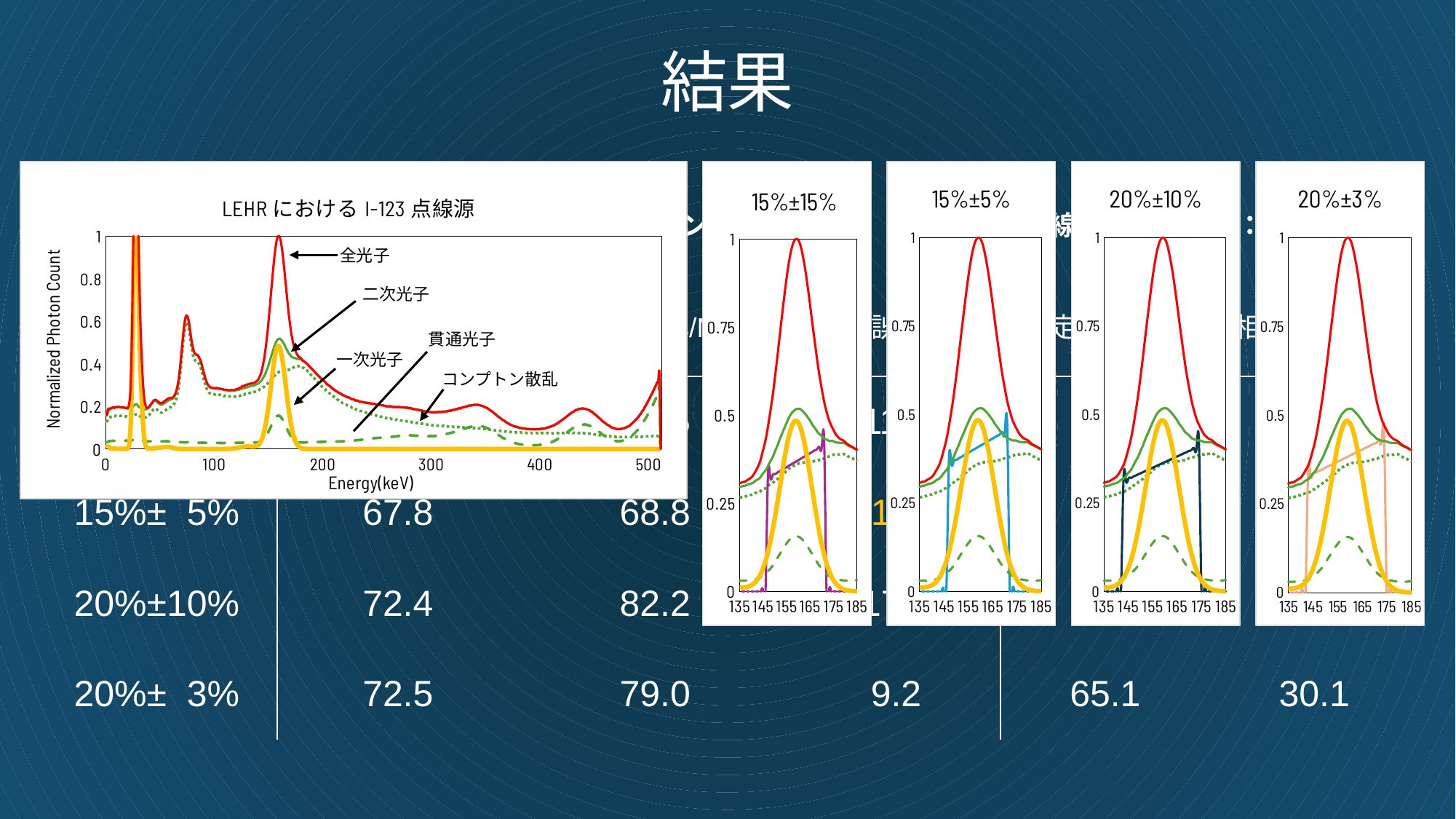

結果

### Chart: LEHRにおけるI-123点線源

| Category | all | primary | secondary | penetration | without sept |
|---|---|---|---|---|---|
全光子
二次光子
一次光子
コンプトン散乱

### Chart: 15%±15%

| Category | all | primary | secondary | penetration | 15%±15% | without sept |
|---|---|---|---|---|---|---|

### Chart: 15%±5%

| Category | all | primary | secondary | penetration | 15%±5% | undesired without septa |
|---|---|---|---|---|---|---|

### Chart: 20%±10%

| Category | all | primary | secondary | penetration | 20%±10% | undesired without septa |
|---|---|---|---|---|---|---|

### Chart: 20%±3%

| Category | all | primary | secondary | penetration | 20%±3% | undesired without septa |
|---|---|---|---|---|---|---|
|  | キャリブレーションファクタ |  |  | 線量測定(真値：50MBq) |  |
| --- | --- | --- | --- | --- | --- |
| main ±sub | 真値(cps/MBq) | 測定値(cps/MBq) | 相対誤差(%) | 測定値(MBq) | 相対誤差(%) |
| 15%±15% | 67.9 | 75.5 | 11.5 | 57.4 | 14.8 |
| 15%± 5% | 67.8 | 68.8 | 1.5 | 59.5 | 19.1 |
| 20%±10% | 72.4 | 82.2 | 17.7 | 59.4 | 18.8 |
| 20%± 3% | 72.5 | 79.0 | 9.2 | 65.1 | 30.1 |